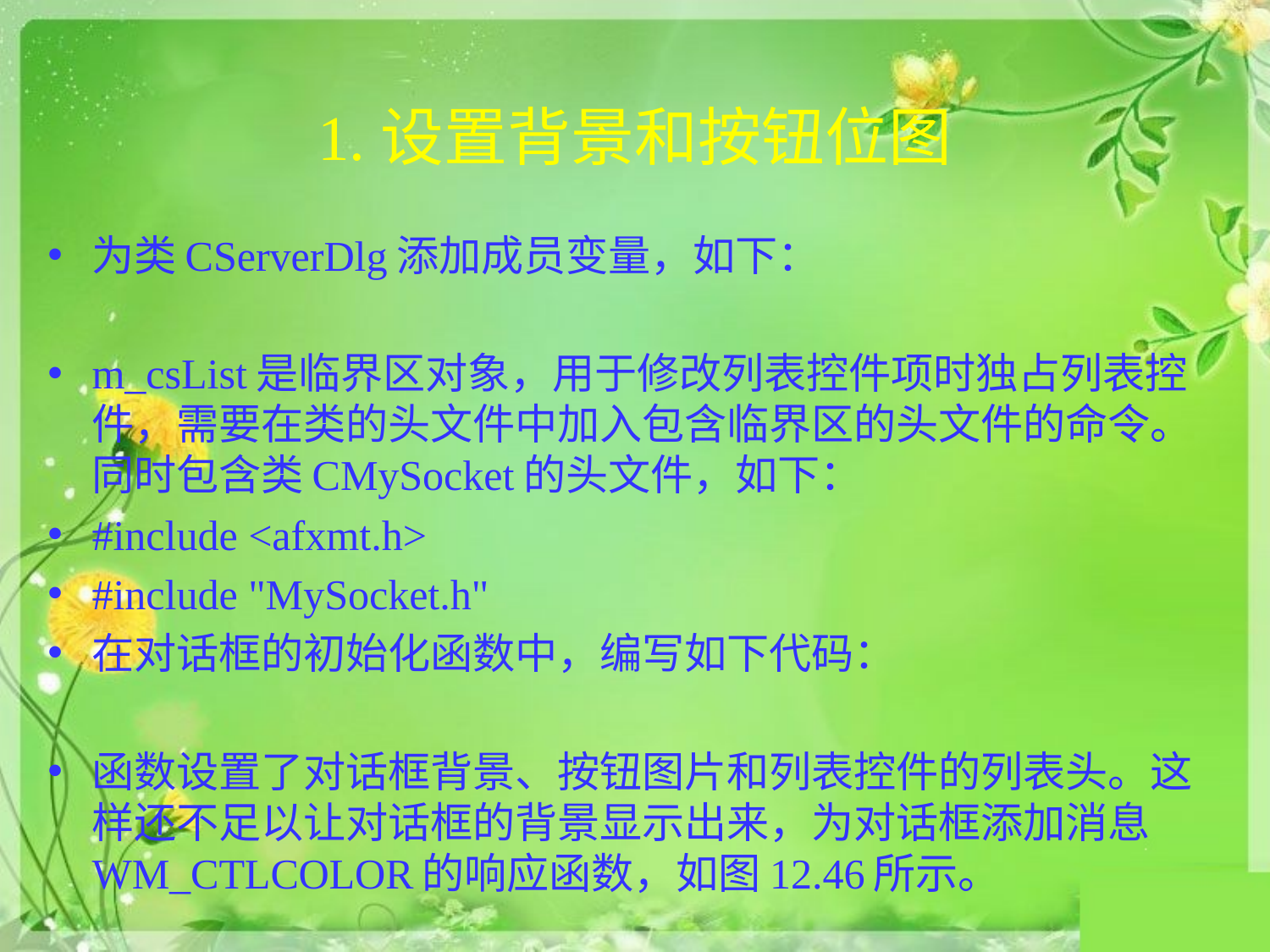

# 1.设置背景和按钮位图
为类CServerDlg添加成员变量，如下：

m_csList是临界区对象，用于修改列表控件项时独占列表控件，需要在类的头文件中加入包含临界区的头文件的命令。同时包含类CMySocket的头文件，如下：
#include <afxmt.h>
#include "MySocket.h"
在对话框的初始化函数中，编写如下代码：

函数设置了对话框背景、按钮图片和列表控件的列表头。这样还不足以让对话框的背景显示出来，为对话框添加消息WM_CTLCOLOR的响应函数，如图12.46所示。